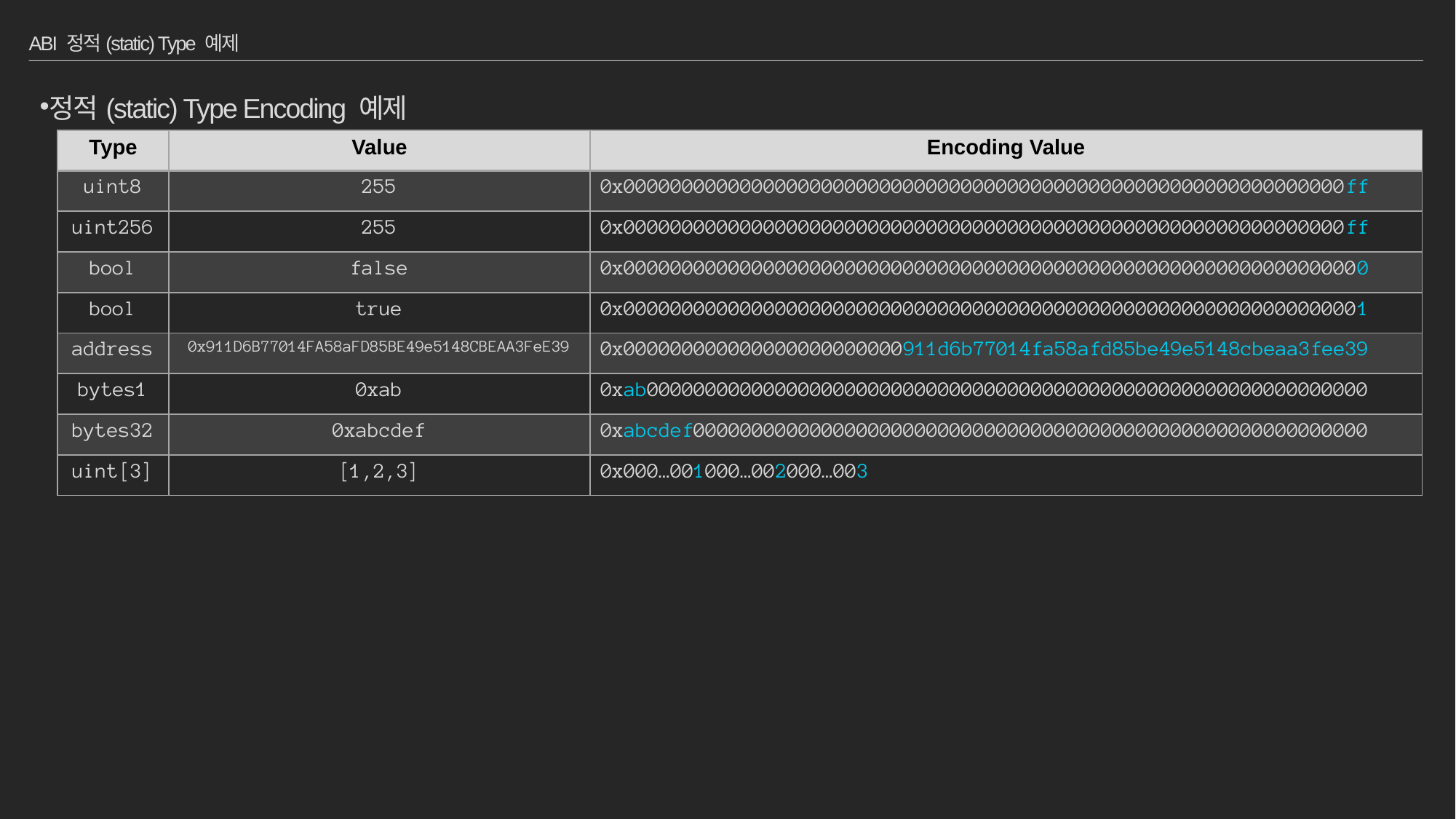

# ABI 정적(static) Type 예제
정적(static) Type Encoding 예제
| Type | Value | Encoding Value |
| --- | --- | --- |
| uint8 | 255 | 0x00000000000000000000000000000000000000000000000000000000000000ff |
| uint256 | 255 | 0x00000000000000000000000000000000000000000000000000000000000000ff |
| bool | false | 0x0000000000000000000000000000000000000000000000000000000000000000 |
| bool | true | 0x0000000000000000000000000000000000000000000000000000000000000001 |
| address | 0x911D6B77014FA58aFD85BE49e5148CBEAA3FeE39 | 0x000000000000000000000000911d6b77014fa58afd85be49e5148cbeaa3fee39 |
| bytes1 | 0xab | 0xab00000000000000000000000000000000000000000000000000000000000000 |
| bytes32 | 0xabcdef | 0xabcdef0000000000000000000000000000000000000000000000000000000000 |
| uint[3] | [1,2,3] | 0x000…001000…002000…003 |